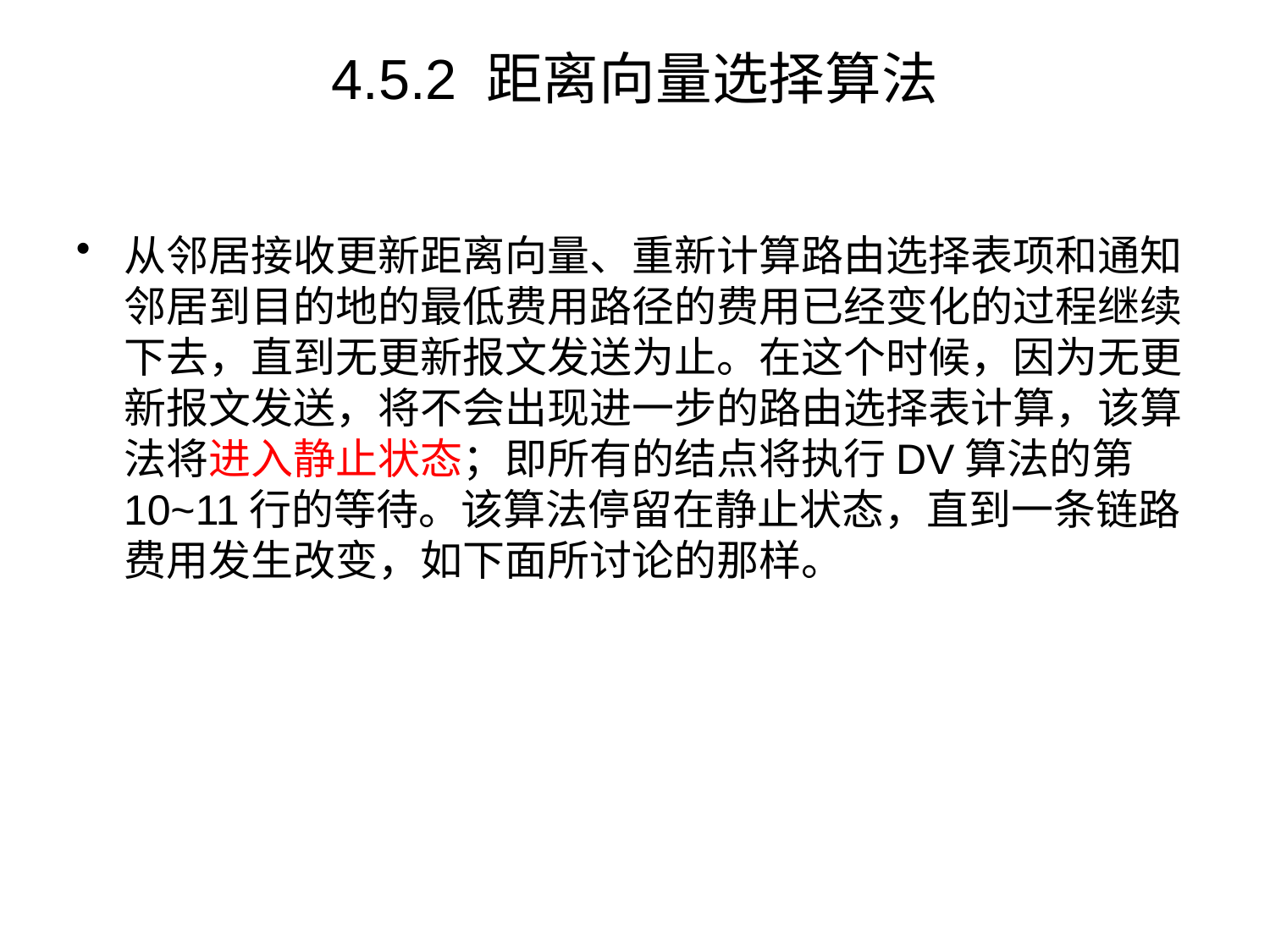

# 4.5.2 距离向量选择算法
从邻居接收更新距离向量、重新计算路由选择表项和通知邻居到目的地的最低费用路径的费用已经变化的过程继续下去，直到无更新报文发送为止。在这个时候，因为无更新报文发送，将不会出现进一步的路由选择表计算，该算法将进入静止状态；即所有的结点将执行DV算法的第10~11行的等待。该算法停留在静止状态，直到一条链路费用发生改变，如下面所讨论的那样。